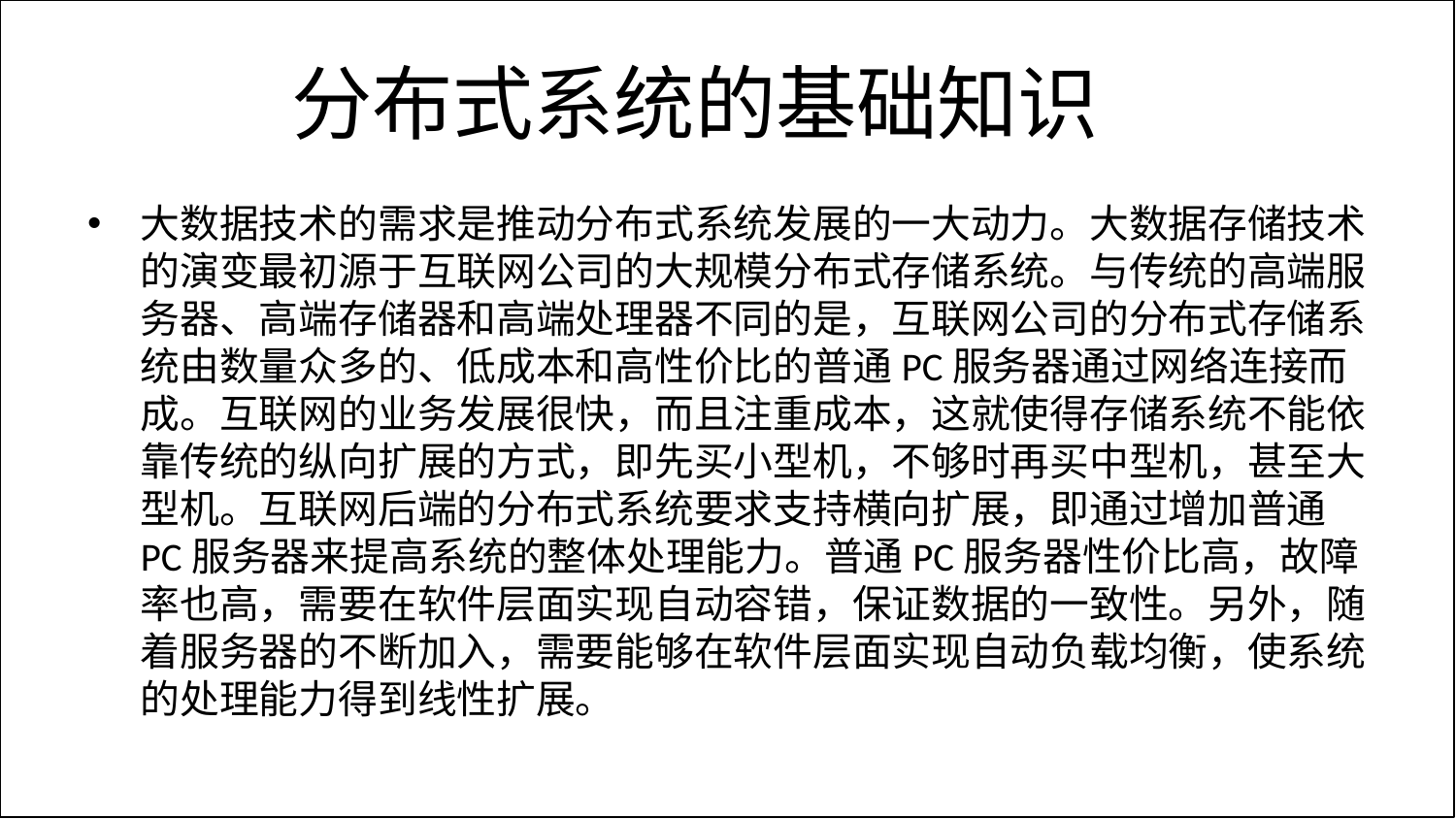

# 分布式系统的基础知识
大数据技术的需求是推动分布式系统发展的一大动力。大数据存储技术的演变最初源于互联网公司的大规模分布式存储系统。与传统的高端服务器、高端存储器和高端处理器不同的是，互联网公司的分布式存储系统由数量众多的、低成本和高性价比的普通PC服务器通过网络连接而成。互联网的业务发展很快，而且注重成本，这就使得存储系统不能依靠传统的纵向扩展的方式，即先买小型机，不够时再买中型机，甚至大型机。互联网后端的分布式系统要求支持横向扩展，即通过增加普通PC服务器来提高系统的整体处理能力。普通PC服务器性价比高，故障率也高，需要在软件层面实现自动容错，保证数据的一致性。另外，随着服务器的不断加入，需要能够在软件层面实现自动负载均衡，使系统的处理能力得到线性扩展。